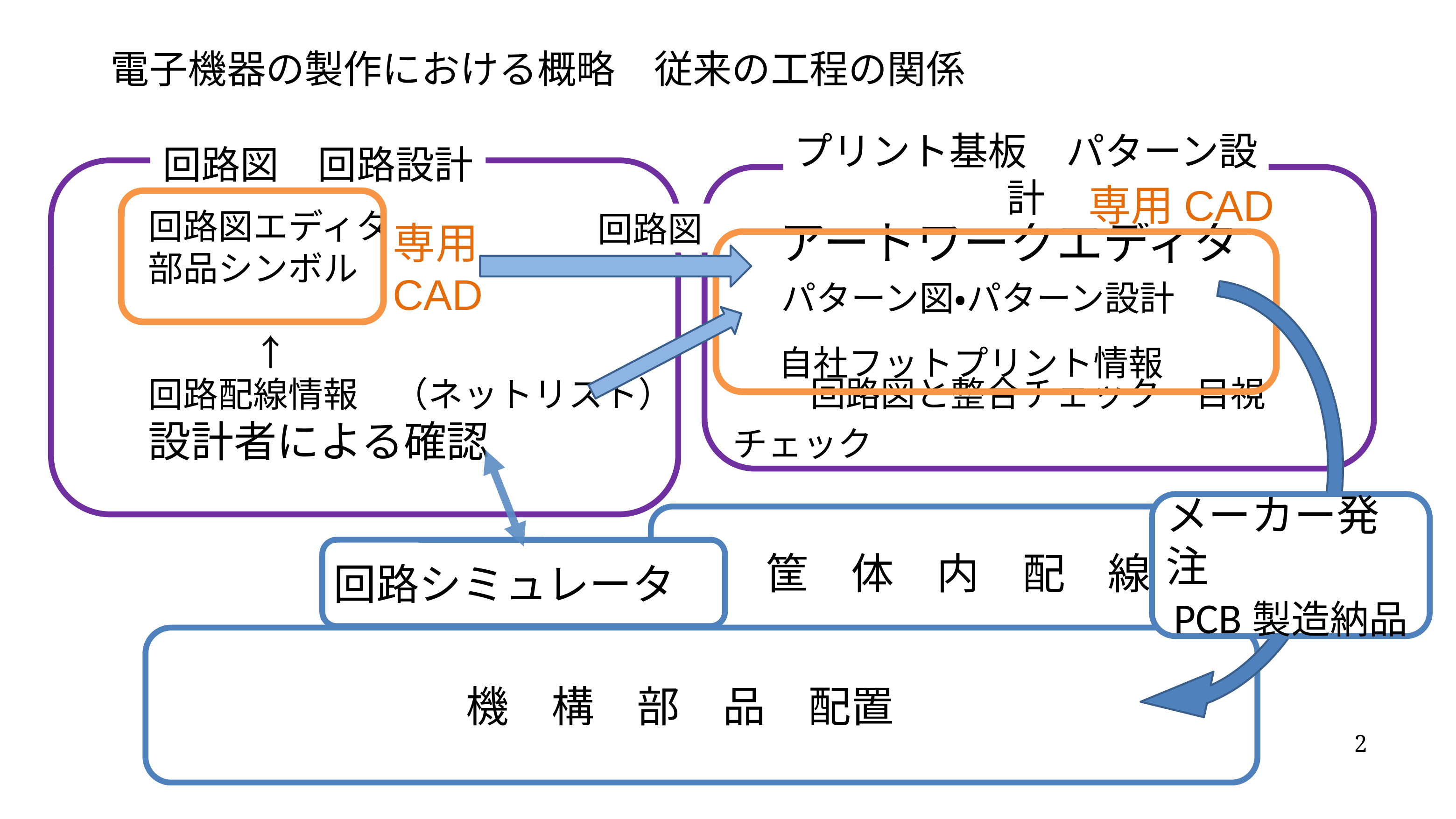

電子機器の製作における概略　従来の工程の関係
プリント基板　パターン設計
回路図　回路設計

　アートワークエディタ
　　　　　パターン図・パターン設計

　　回路図と整合チェック　目視チェック
専用CAD

回路図エディタ
部品シンボル

　　　↑
回路配線情報　（ネットリスト）
設計者による確認

回路図
専用CAD

自社フットプリント情報

メーカー発注
PCB製造納品
筐　体　内　配　線
回路シミュレータ
機　構　部　品　配置
2
1